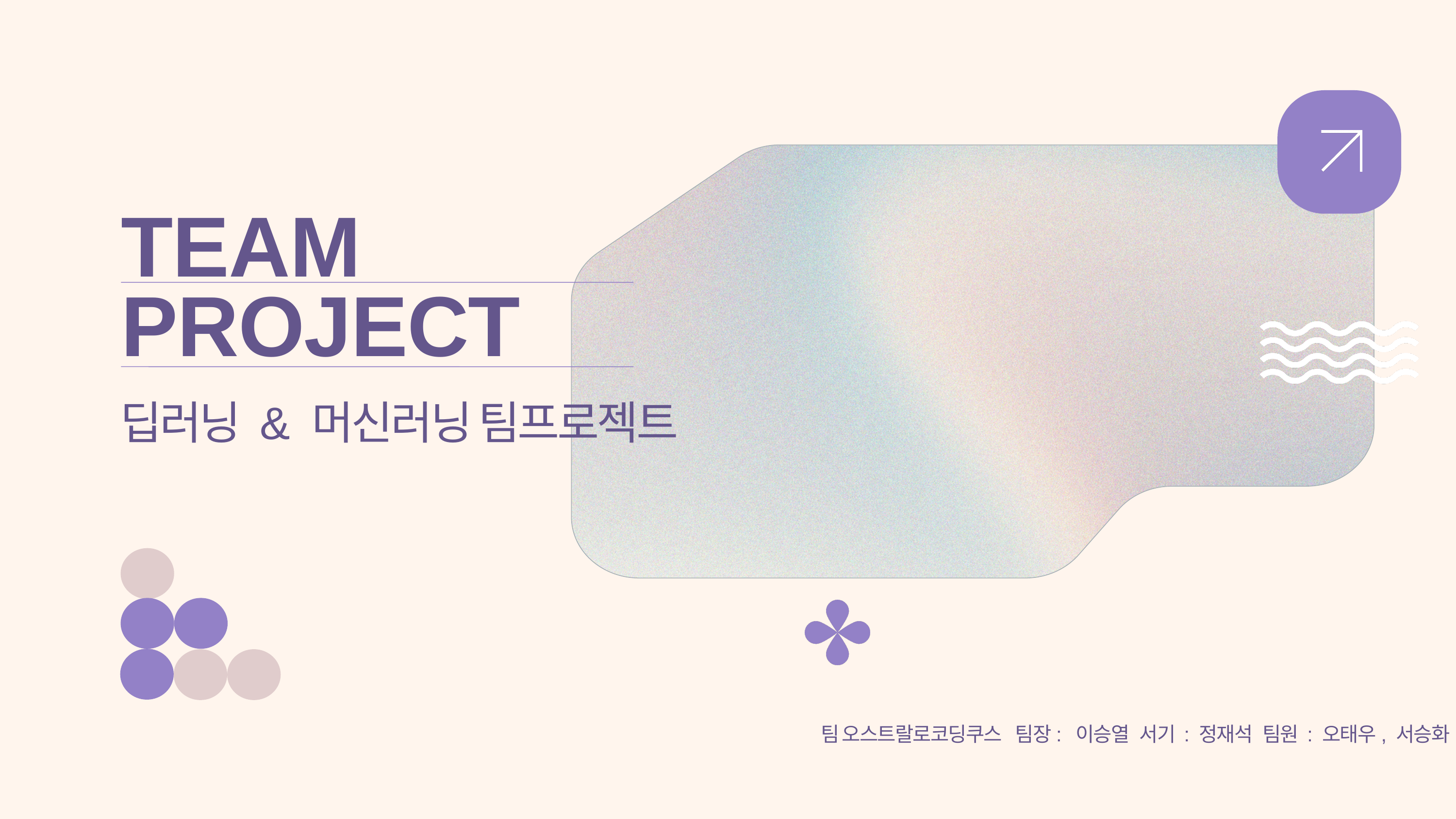

TEAM
PROJECT

딥러닝 & 머신러닝 팀프로젝트

팀 오스트랄로코딩쿠스    팀장:  이승열   서기 : 정재석   팀원 : 오태우, 서승화